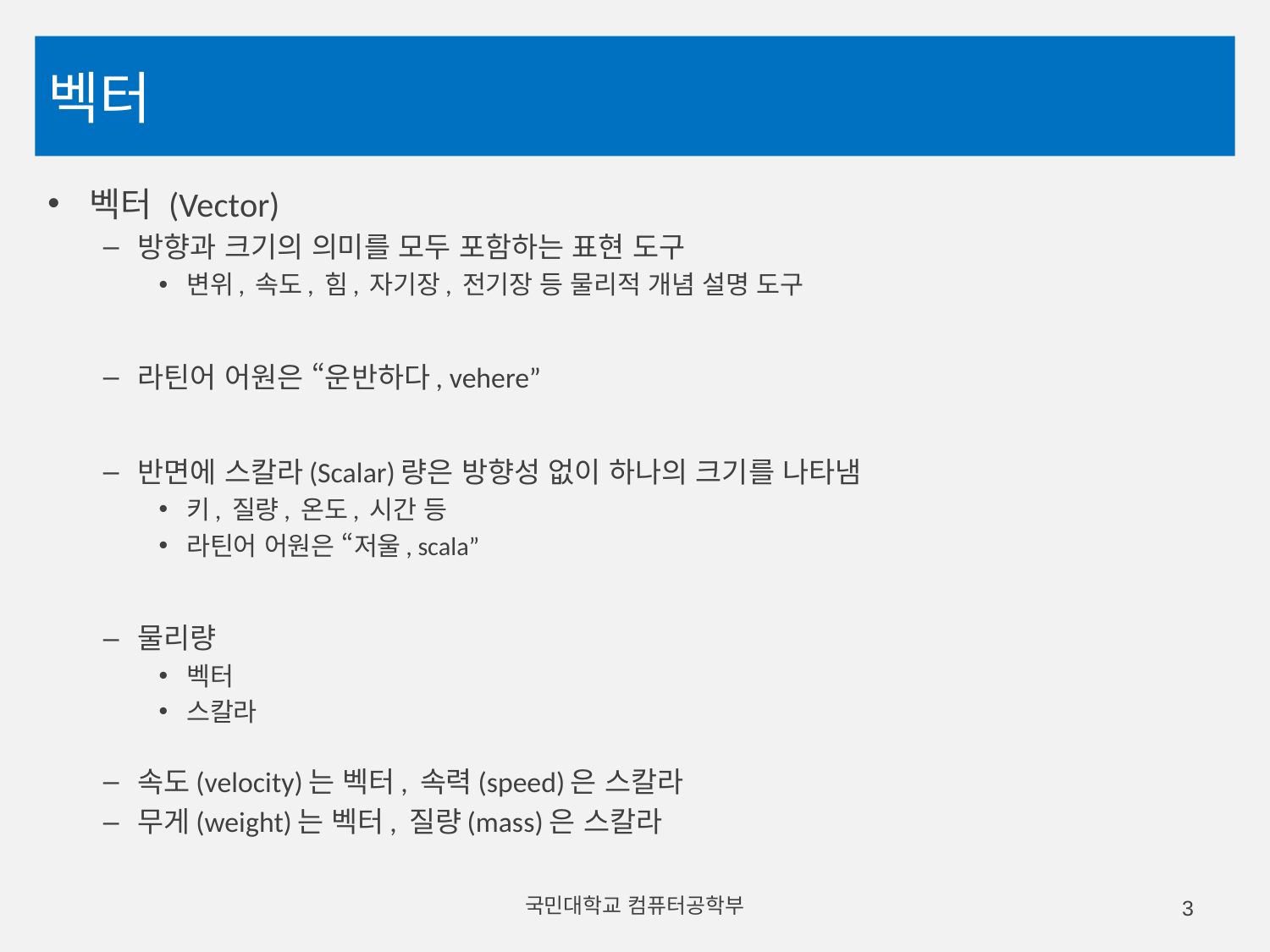

# 벡터
벡터 (Vector)
방향과 크기의 의미를 모두 포함하는 표현 도구
변위, 속도, 힘, 자기장, 전기장 등 물리적 개념 설명 도구

라틴어 어원은 “운반하다, vehere”

반면에 스칼라(Scalar)량은 방향성 없이 하나의 크기를 나타냄
키, 질량, 온도, 시간 등
라틴어 어원은 “저울, scala”

물리량
벡터
스칼라

속도(velocity)는 벡터, 속력(speed)은 스칼라
무게(weight)는 벡터, 질량(mass)은 스칼라
국민대학교 컴퓨터공학부
3